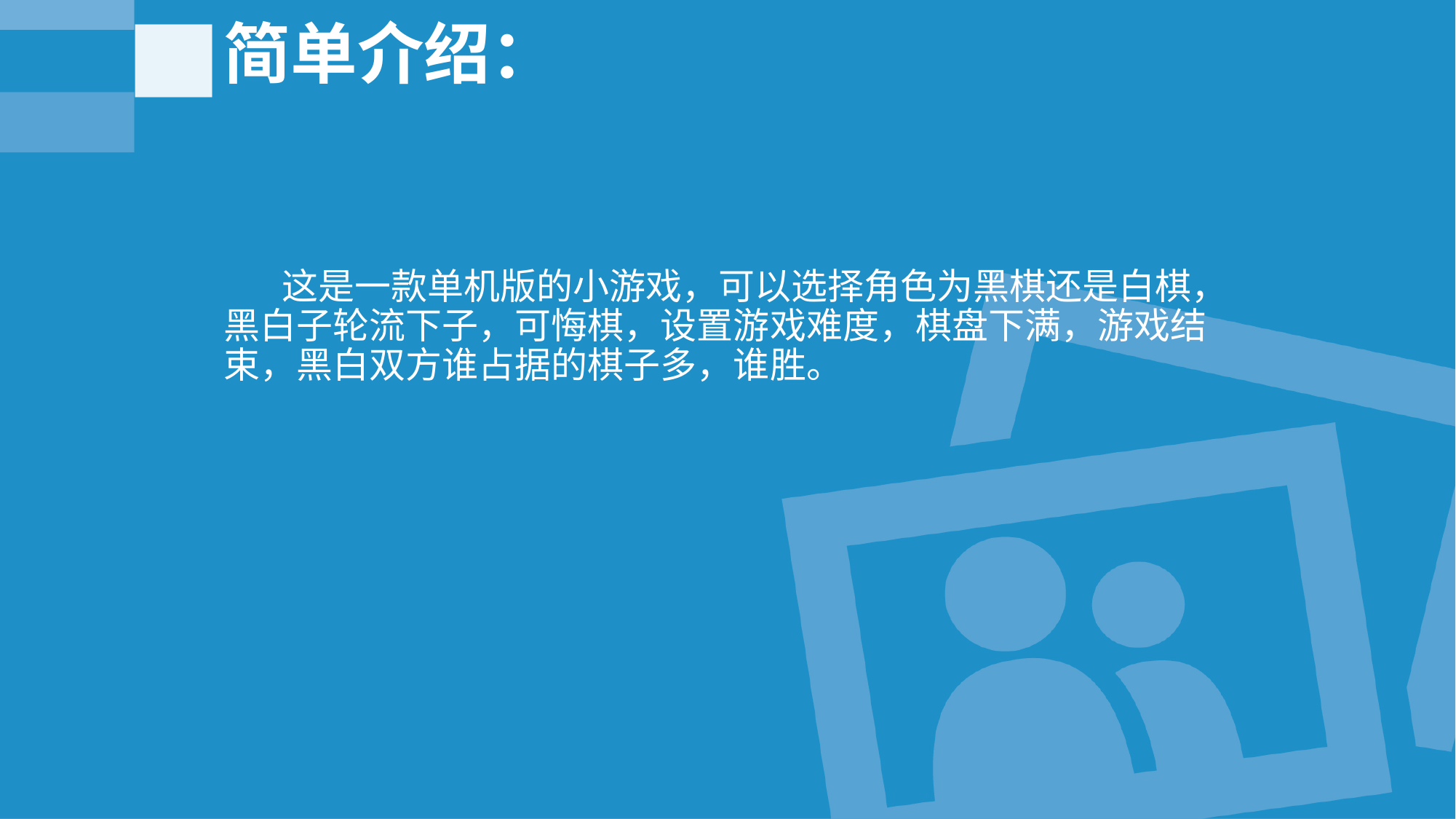

# 简单介绍：

      这是一款单机版的小游戏，可以选择角色为黑棋还是白棋，黑白子轮流下子，可悔棋，设置游戏难度，棋盘下满，游戏结束，黑白双方谁占据的棋子多，谁胜。